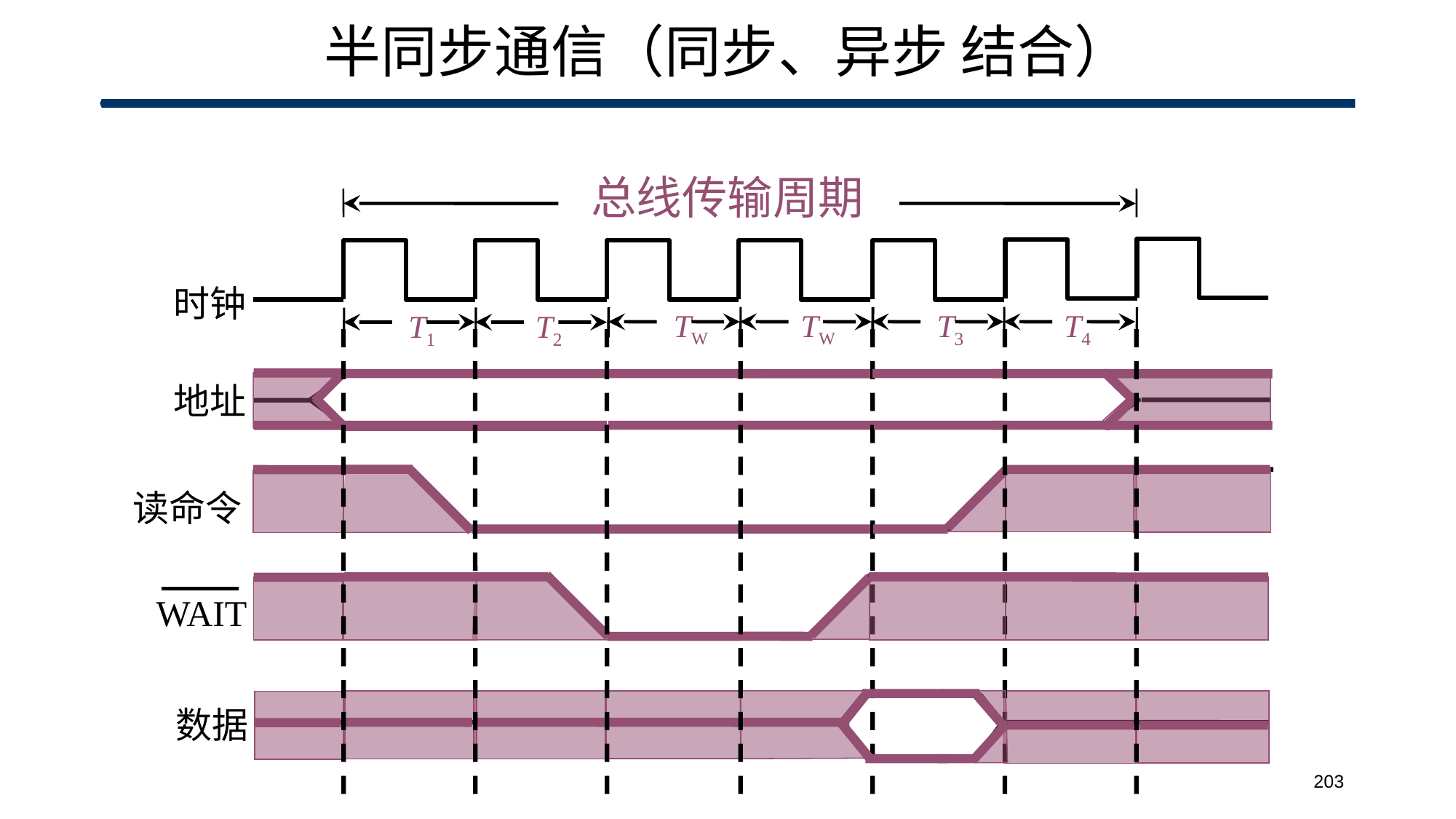

# 半同步通信（同步、异步 结合）

总线传输周期

TW
TW
T3
T4
T1
T2

 时钟
 地址

读命令

WAIT

 数据

203